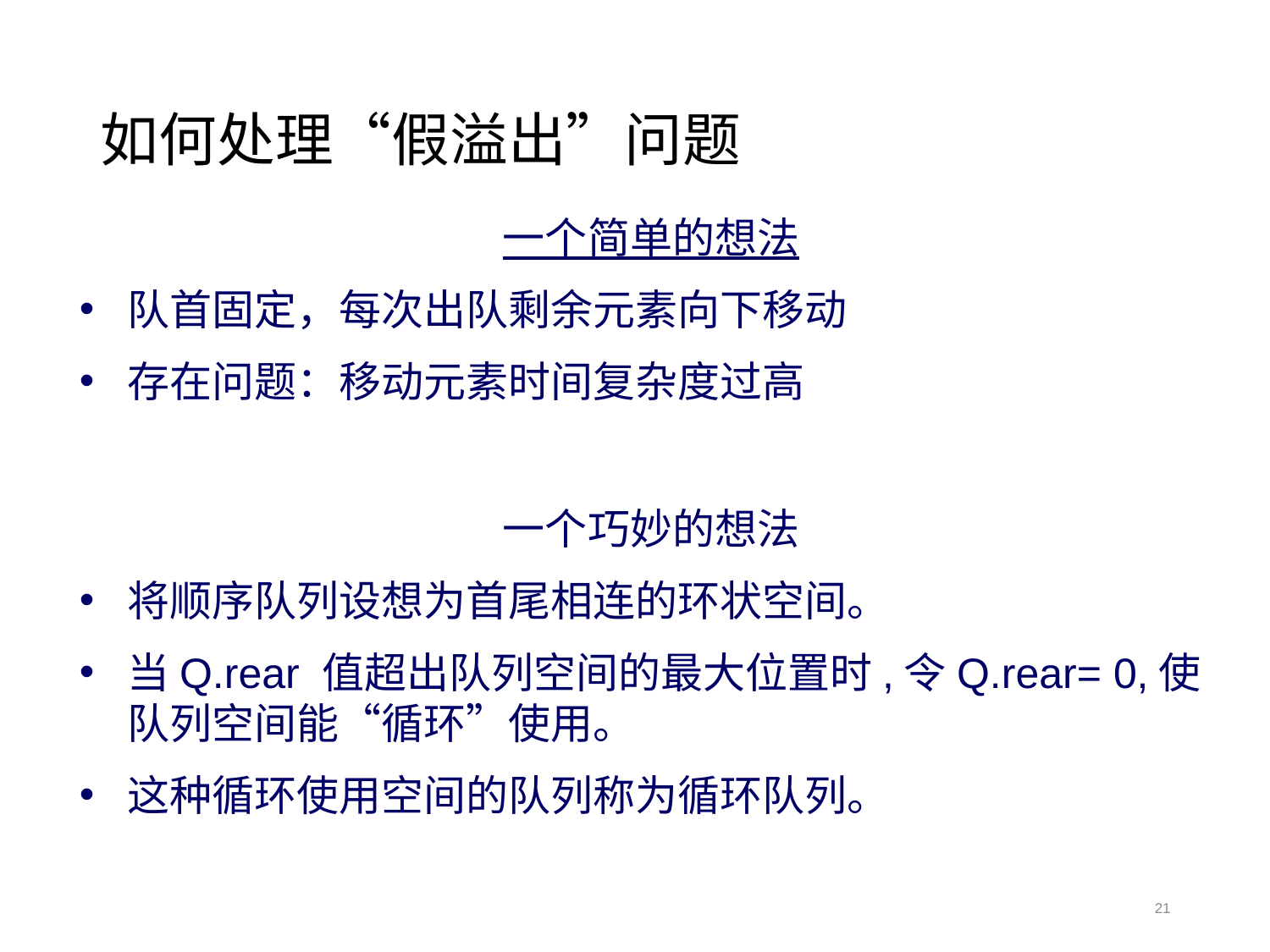

# 如何处理“假溢出”问题
一个简单的想法
队首固定，每次出队剩余元素向下移动
存在问题：移动元素时间复杂度过高
一个巧妙的想法
将顺序队列设想为首尾相连的环状空间。
当Q.rear 值超出队列空间的最大位置时,令Q.rear= 0,使队列空间能“循环”使用。
这种循环使用空间的队列称为循环队列。
21